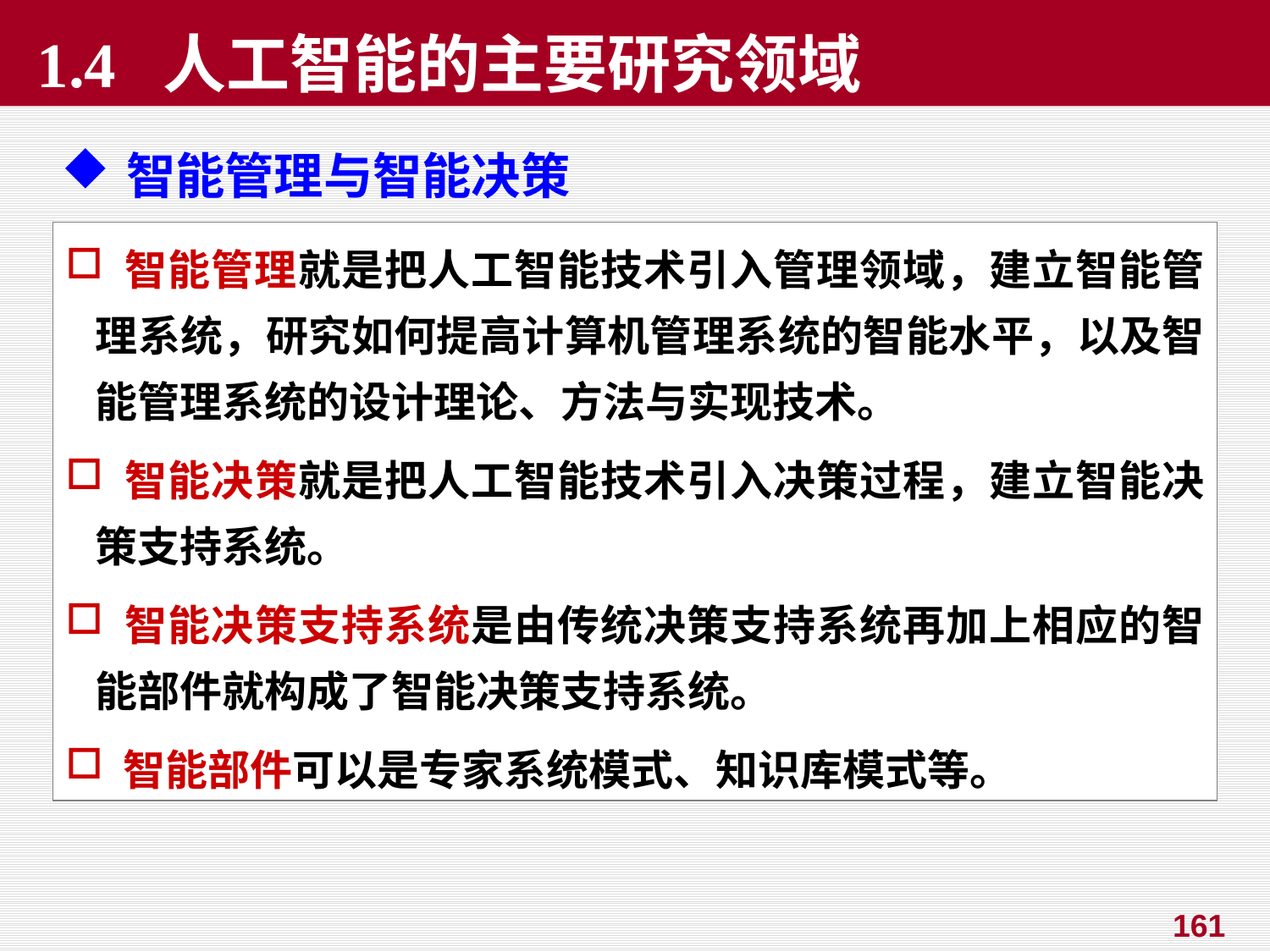

1.4  人工智能的主要研究领域
智能管理与智能决策
 智能管理就是把人工智能技术引入管理领域，建立智能管理系统，研究如何提高计算机管理系统的智能水平，以及智能管理系统的设计理论、方法与实现技术。
 智能决策就是把人工智能技术引入决策过程，建立智能决策支持系统。
 智能决策支持系统是由传统决策支持系统再加上相应的智能部件就构成了智能决策支持系统。
 智能部件可以是专家系统模式、知识库模式等。
161